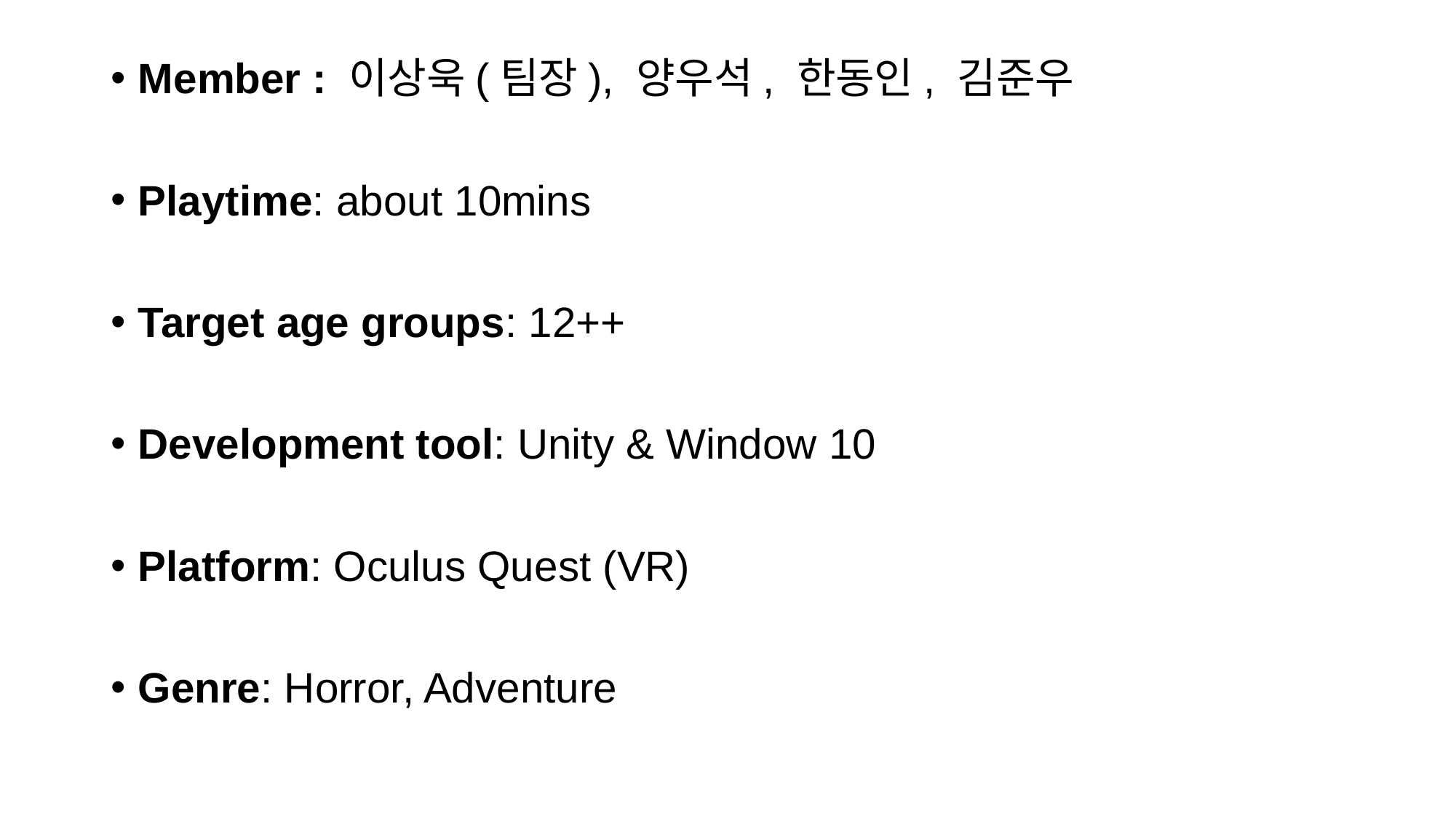

Member : 이상욱(팀장), 양우석, 한동인, 김준우

Playtime: about 10mins

Target age groups: 12++

Development tool: Unity & Window 10

Platform: Oculus Quest (VR)

Genre: Horror, Adventure